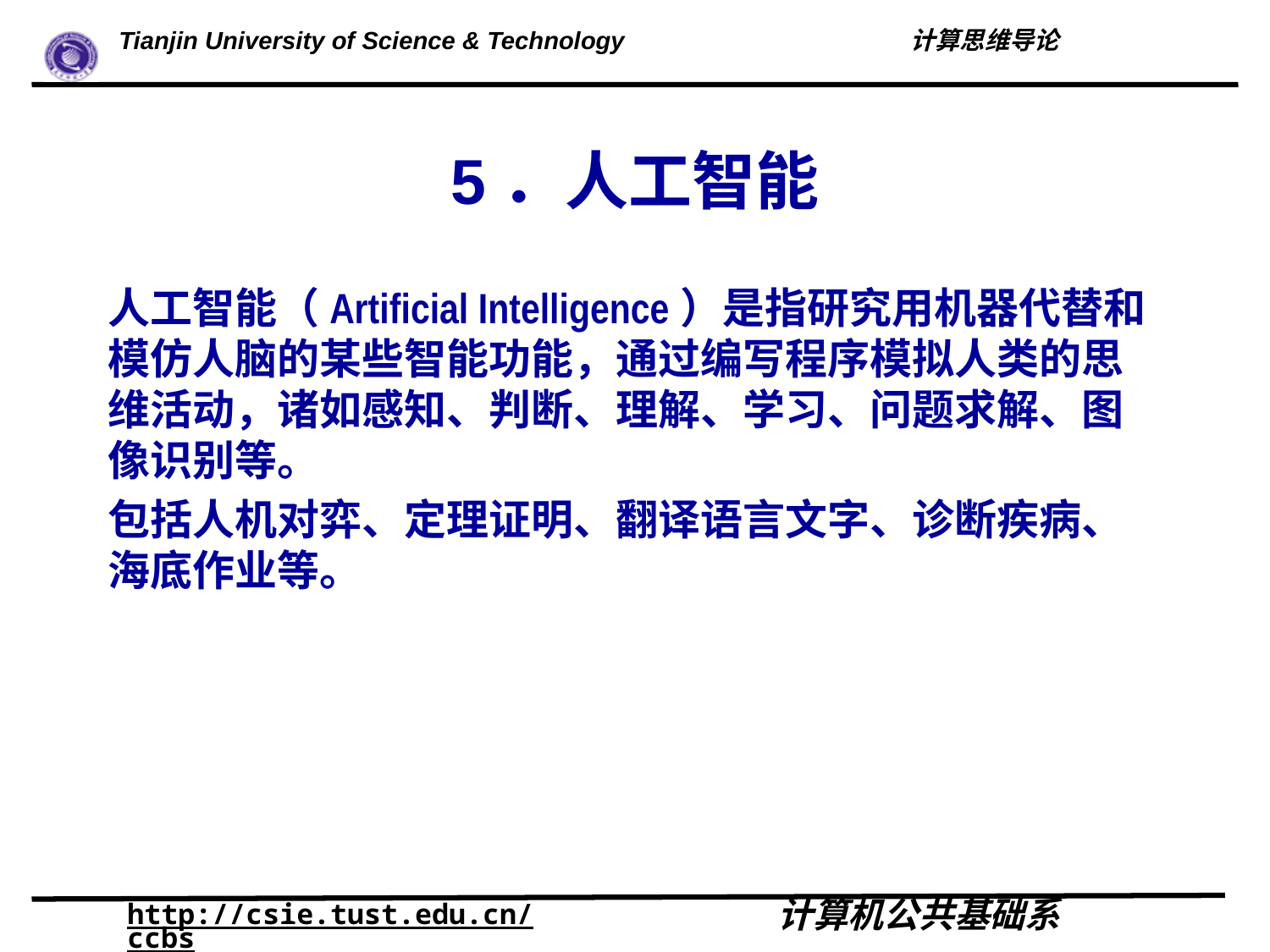

# 5．人工智能
人工智能（Artificial Intelligence）是指研究用机器代替和模仿人脑的某些智能功能，通过编写程序模拟人类的思维活动，诸如感知、判断、理解、学习、问题求解、图像识别等。
包括人机对弈、定理证明、翻译语言文字、诊断疾病、海底作业等。